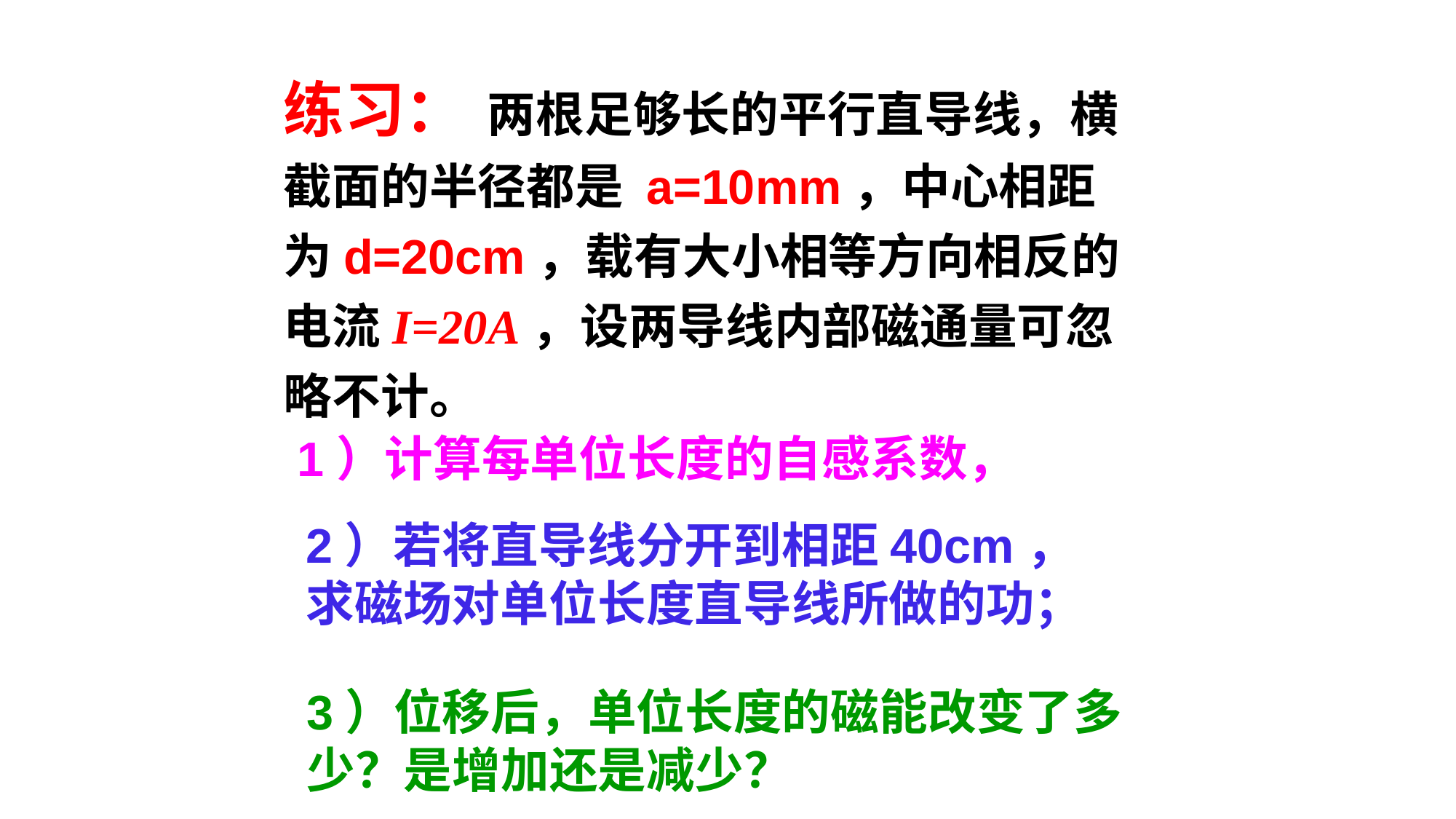

练习：  两根足够长的平行直导线，横截面的半径都是 a=10mm，中心相距为d=20cm，载有大小相等方向相反的电流I=20A，设两导线内部磁通量可忽略不计。
1）计算每单位长度的自感系数，
2）若将直导线分开到相距40cm，求磁场对单位长度直导线所做的功；
3）位移后，单位长度的磁能改变了多少？是增加还是减少？